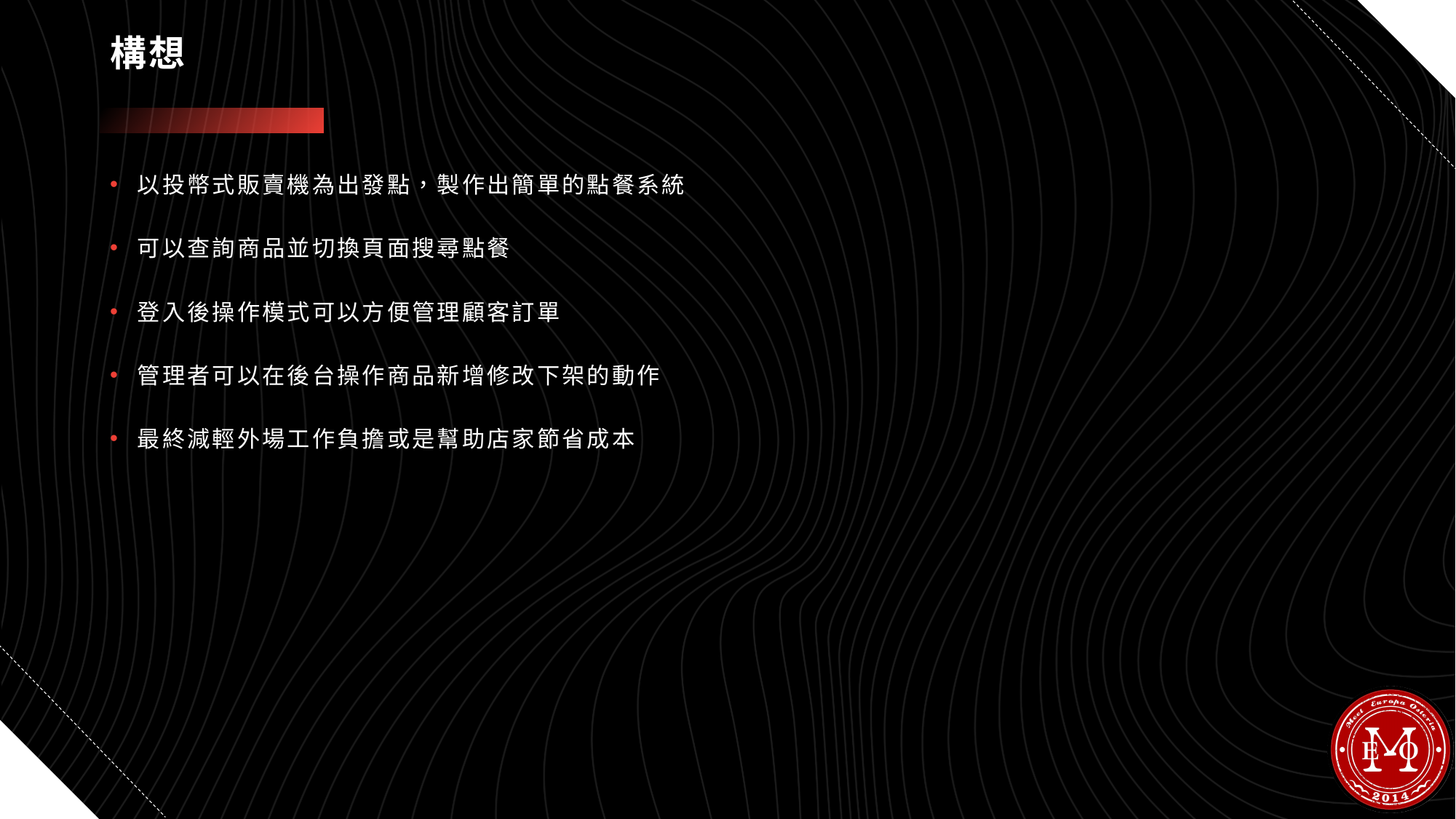

# 構想
以投幣式販賣機為出發點，製作出簡單的點餐系統
可以查詢商品並切換頁面搜尋點餐
登入後操作模式可以方便管理顧客訂單
管理者可以在後台操作商品新增修改下架的動作
最終減輕外場工作負擔或是幫助店家節省成本